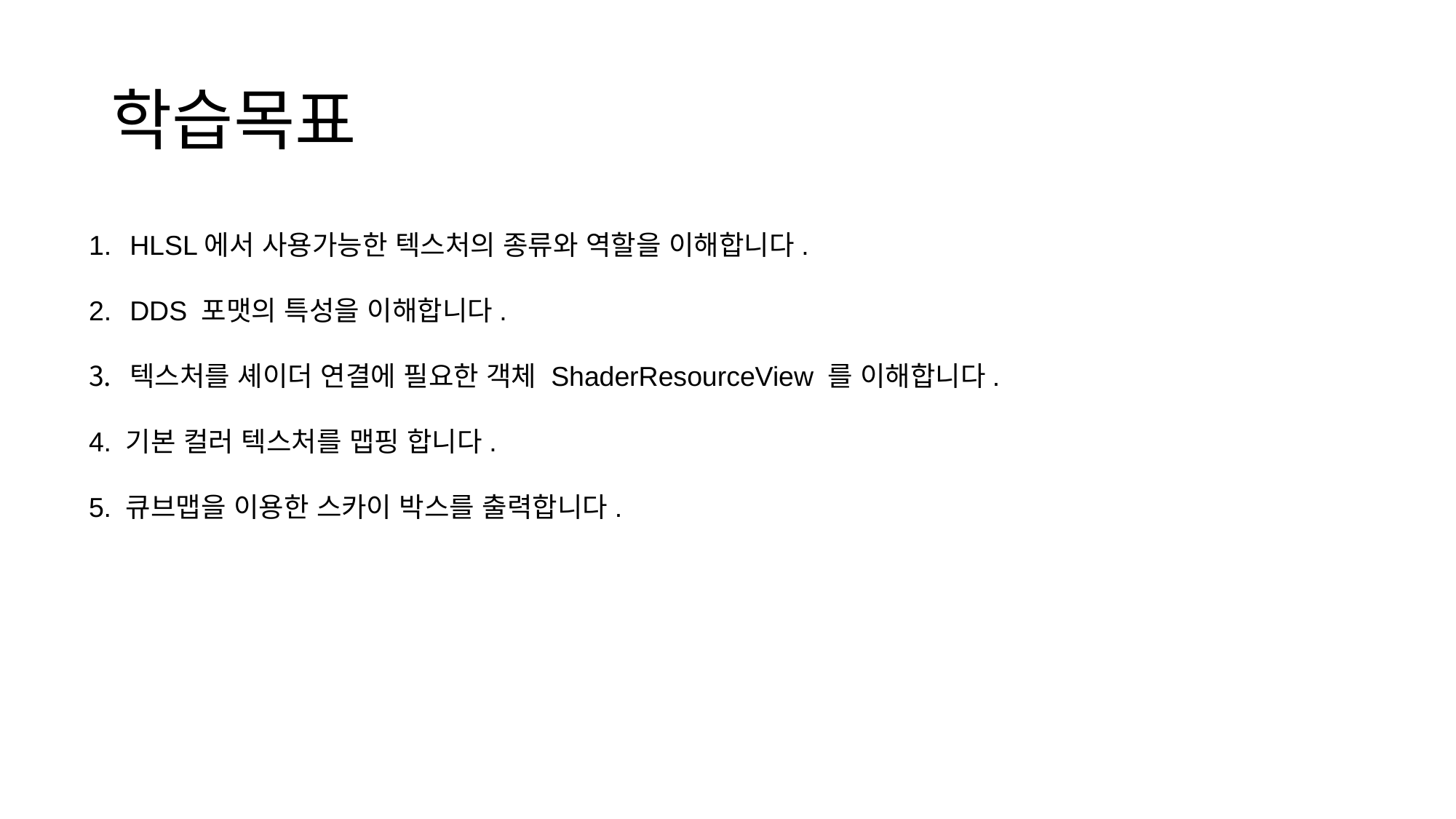

# 학습목표
HLSL에서 사용가능한 텍스처의 종류와 역할을 이해합니다.

DDS 포맷의 특성을 이해합니다.

텍스처를 셰이더 연결에 필요한 객체 ShaderResourceView 를 이해합니다.

4. 기본 컬러 텍스처를 맵핑 합니다.

5. 큐브맵을 이용한 스카이 박스를 출력합니다.